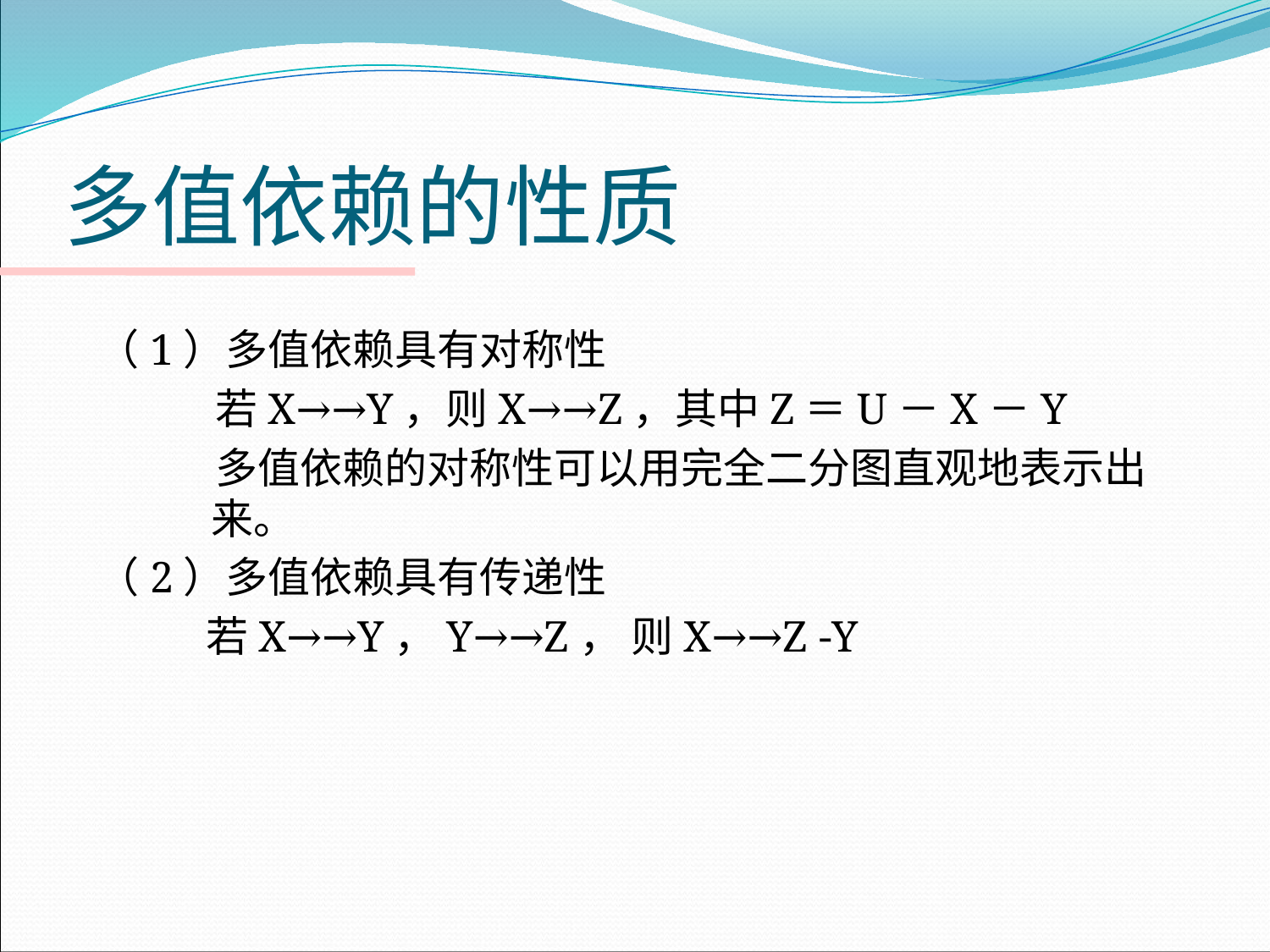

# 多值依赖的性质
（1）多值依赖具有对称性
   若X→→Y，则X→→Z，其中Z＝U－X－Y
   多值依赖的对称性可以用完全二分图直观地表示出来。
（2）多值依赖具有传递性
  若X→→Y，Y→→Z， 则X→→Z -Y

576